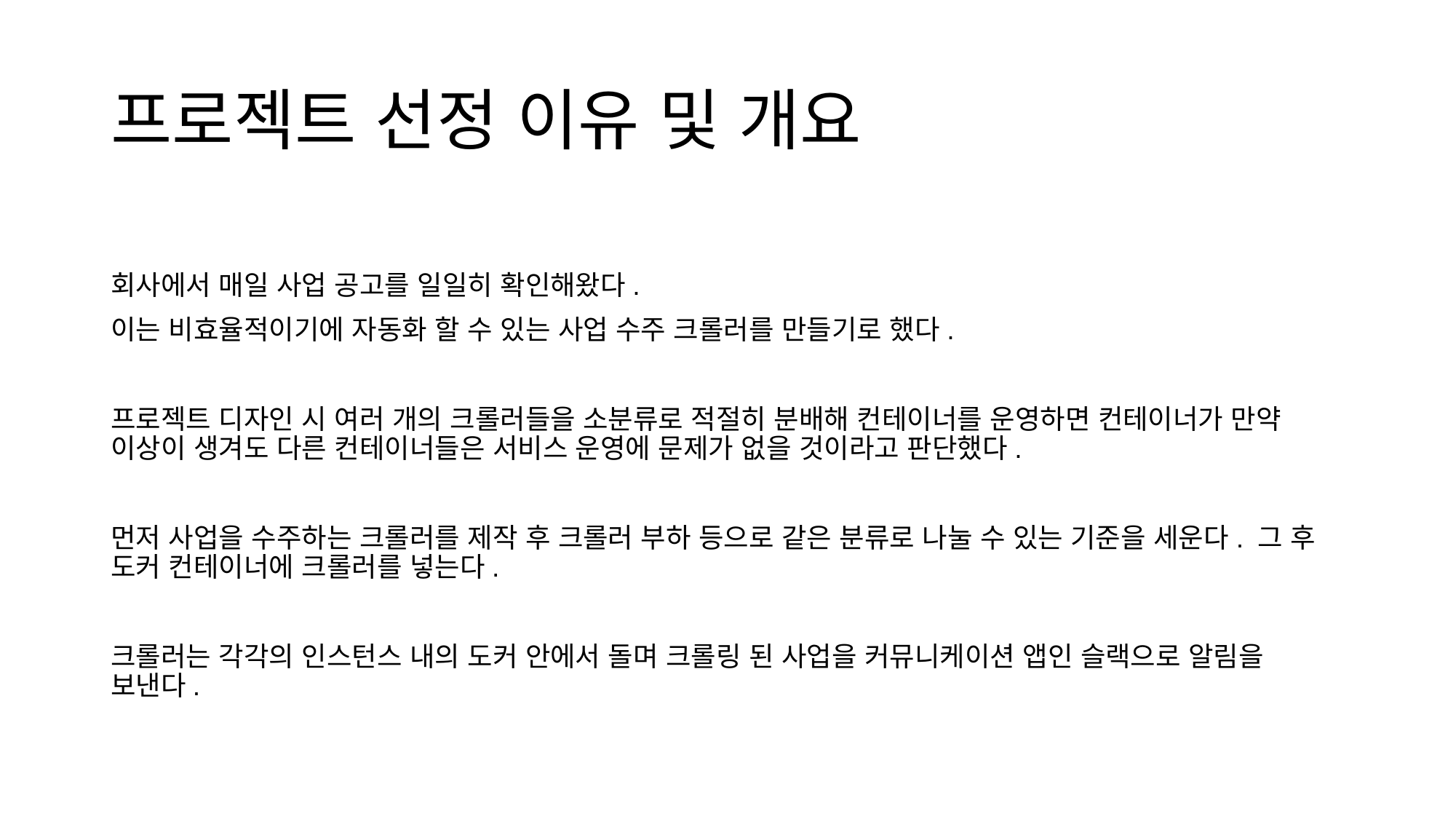

# 프로젝트 선정 이유 및 개요

회사에서 매일 사업 공고를 일일히 확인해왔다.
이는 비효율적이기에 자동화 할 수 있는 사업 수주 크롤러를 만들기로 했다.

프로젝트 디자인 시 여러 개의 크롤러들을 소분류로 적절히 분배해 컨테이너를 운영하면 컨테이너가 만약 이상이 생겨도 다른 컨테이너들은 서비스 운영에 문제가 없을 것이라고 판단했다.

먼저 사업을 수주하는 크롤러를 제작 후 크롤러 부하 등으로 같은 분류로 나눌 수 있는 기준을 세운다. 그 후 도커 컨테이너에 크롤러를 넣는다.

크롤러는 각각의 인스턴스 내의 도커 안에서 돌며 크롤링 된 사업을 커뮤니케이션 앱인 슬랙으로 알림을 보낸다.